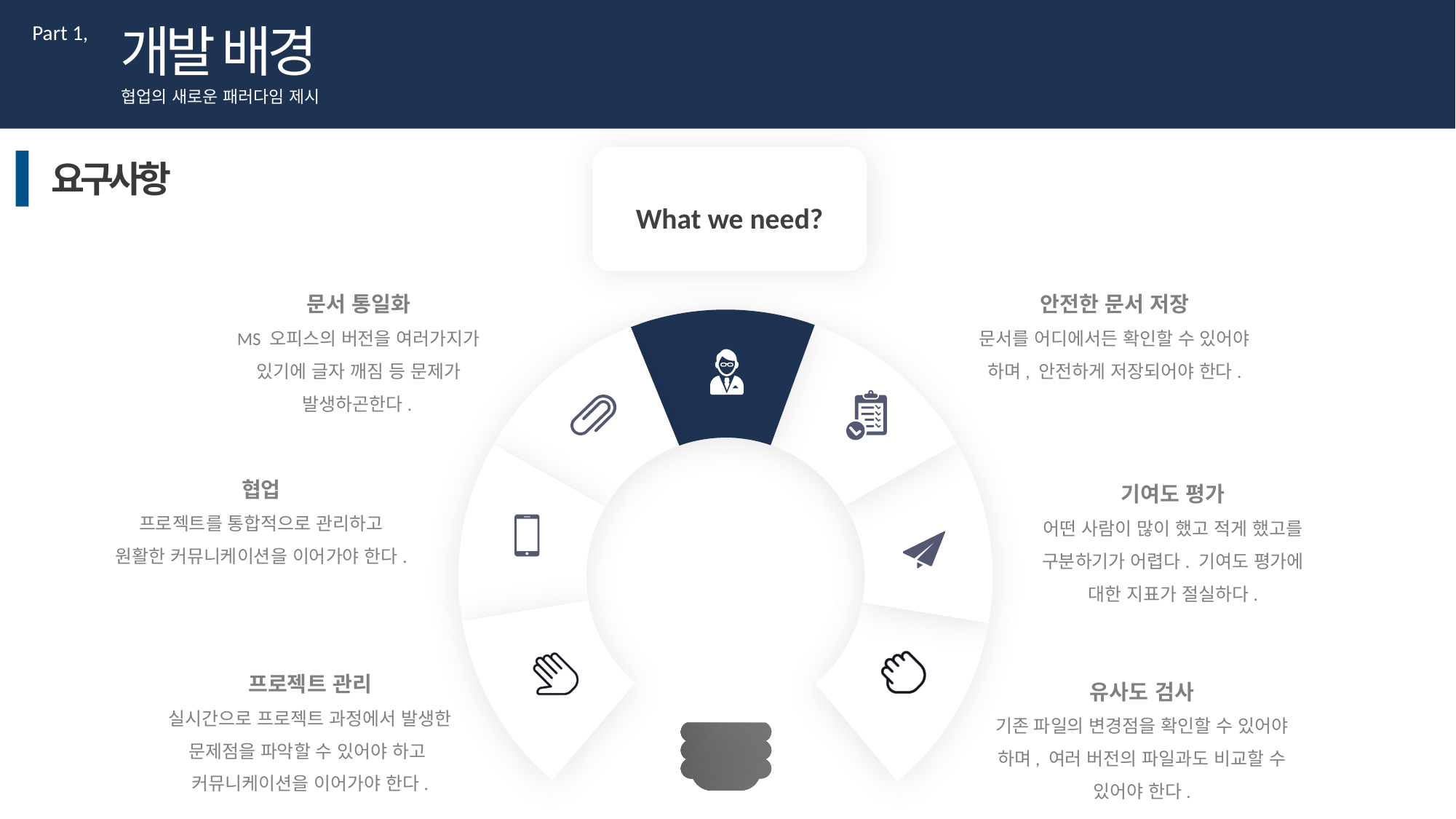

개발 배경
Part 1,

협업의 새로운 패러다임 제시
What we need?

요구사항

문서 통일화
MS 오피스의 버전을 여러가지가 있기에 글자 깨짐 등 문제가 발생하곤한다.
안전한 문서 저장
문서를 어디에서든 확인할 수 있어야 하며, 안전하게 저장되어야 한다.

협업
프로젝트를 통합적으로 관리하고 원활한 커뮤니케이션을 이어가야 한다.
기여도 평가
어떤 사람이 많이 했고 적게 했고를 구분하기가 어렵다. 기여도 평가에 대한 지표가 절실하다.

프로젝트 관리
실시간으로 프로젝트 과정에서 발생한 문제점을 파악할 수 있어야 하고  커뮤니케이션을 이어가야 한다.

유사도 검사
기존 파일의 변경점을 확인할 수 있어야 하며, 여러 버전의 파일과도 비교할 수 있어야 한다.